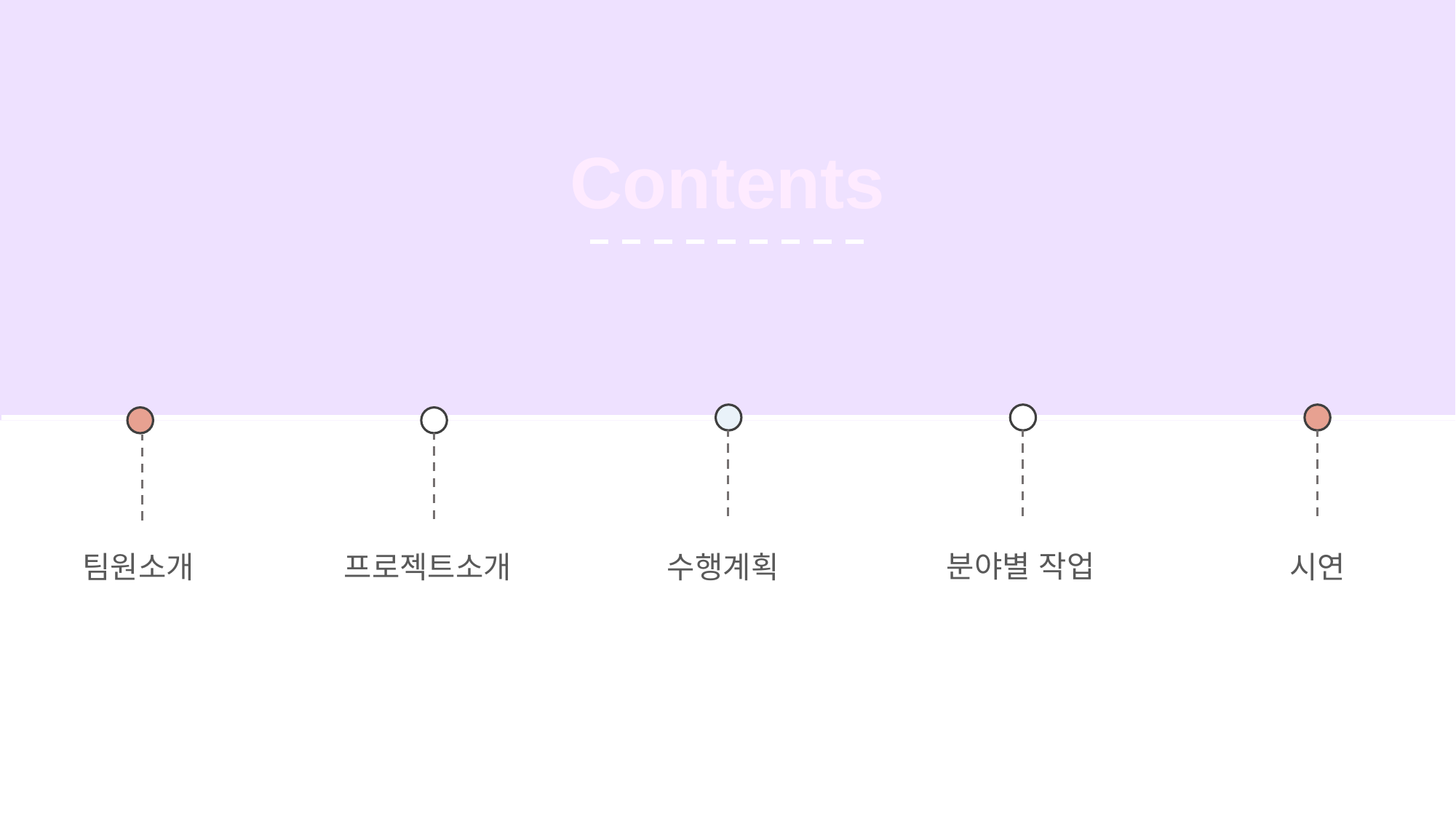

Contents

분야별 작업
팀원소개
프로젝트소개
수행계획
시연